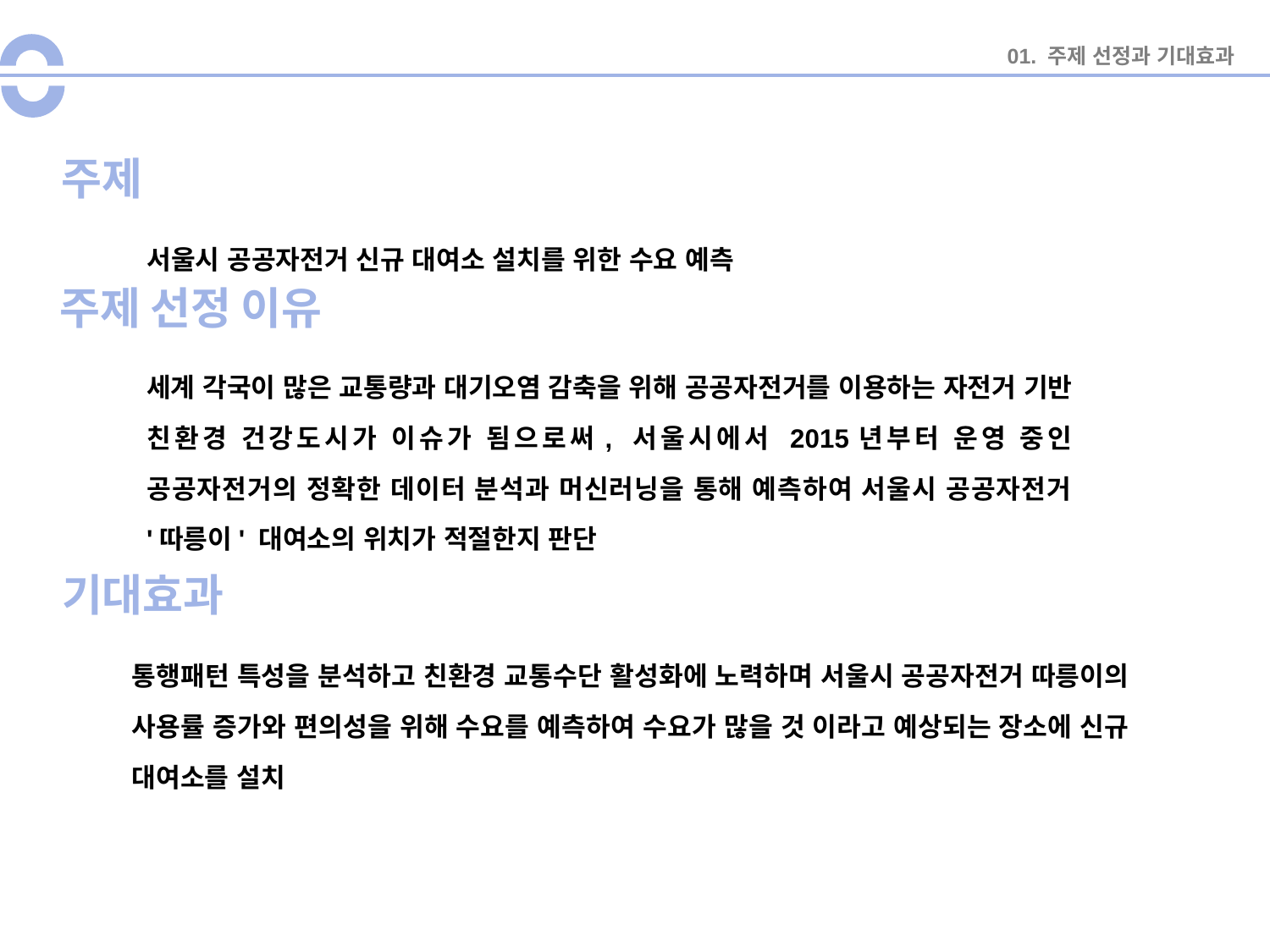

01. 주제 선정과 기대효과

# 주제
서울시 공공자전거 신규 대여소 설치를 위한 수요 예측
주제 선정 이유
세계 각국이 많은 교통량과 대기오염 감축을 위해 공공자전거를 이용하는 자전거 기반 친환경 건강도시가 이슈가 됨으로써, 서울시에서 2015년부터 운영 중인 공공자전거의 정확한 데이터 분석과 머신러닝을 통해 예측하여 서울시 공공자전거 '따릉이' 대여소의 위치가 적절한지 판단
기대효과
통행패턴 특성을 분석하고 친환경 교통수단 활성화에 노력하며 서울시 공공자전거 따릉이의 사용률 증가와 편의성을 위해 수요를 예측하여 수요가 많을 것 이라고 예상되는 장소에 신규 대여소를 설치